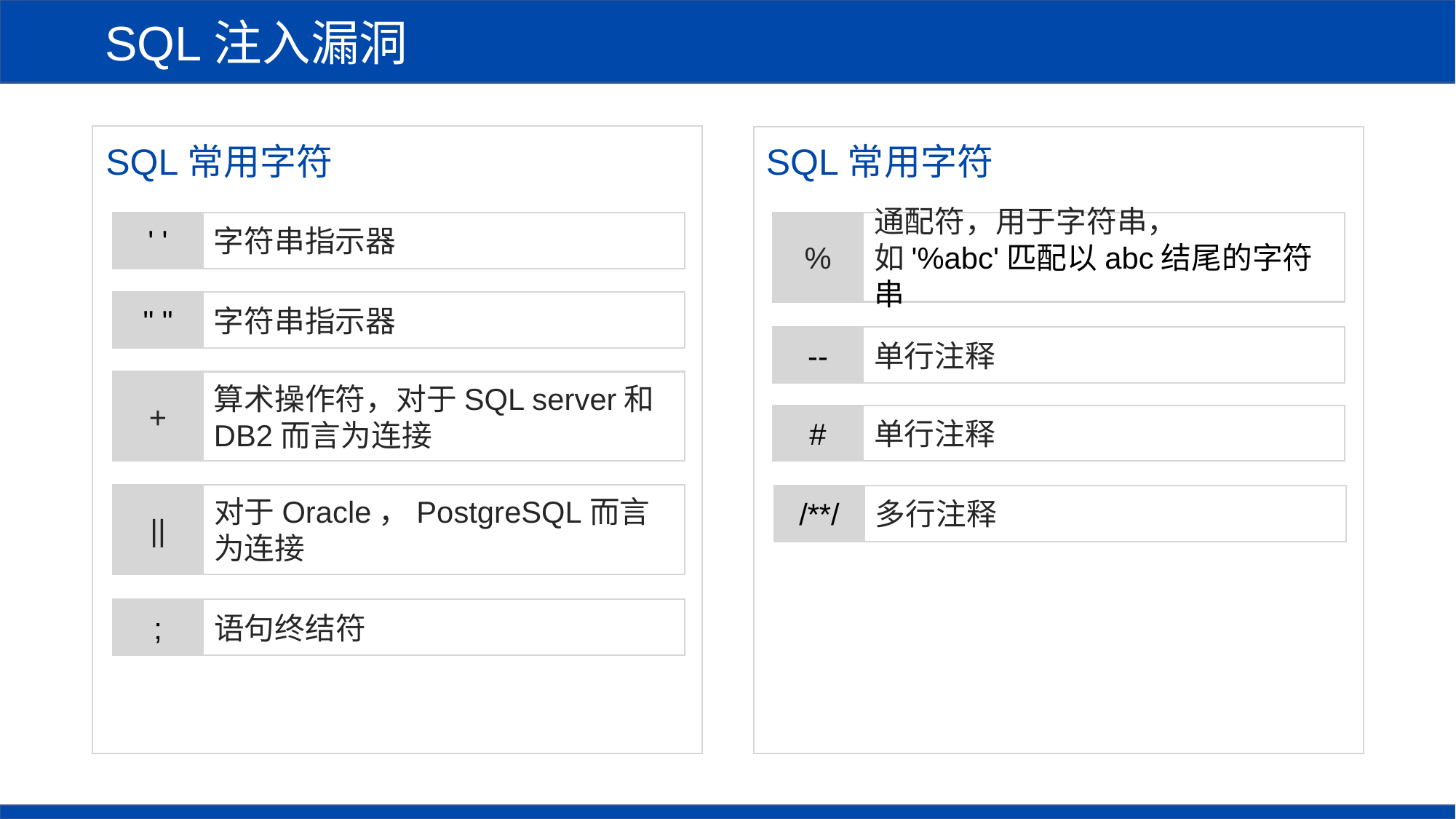

SQL注入漏洞

SQL常用字符
SQL常用字符
字符串指示器
' '
通配符，用于字符串，如'%abc'匹配以abc结尾的字符串
%
字符串指示器
" "
单行注释
--
算术操作符，对于SQL server和DB2而言为连接
+
单行注释
#
对于Oracle，PostgreSQL而言为连接
||
多行注释
/**/
语句终结符
;